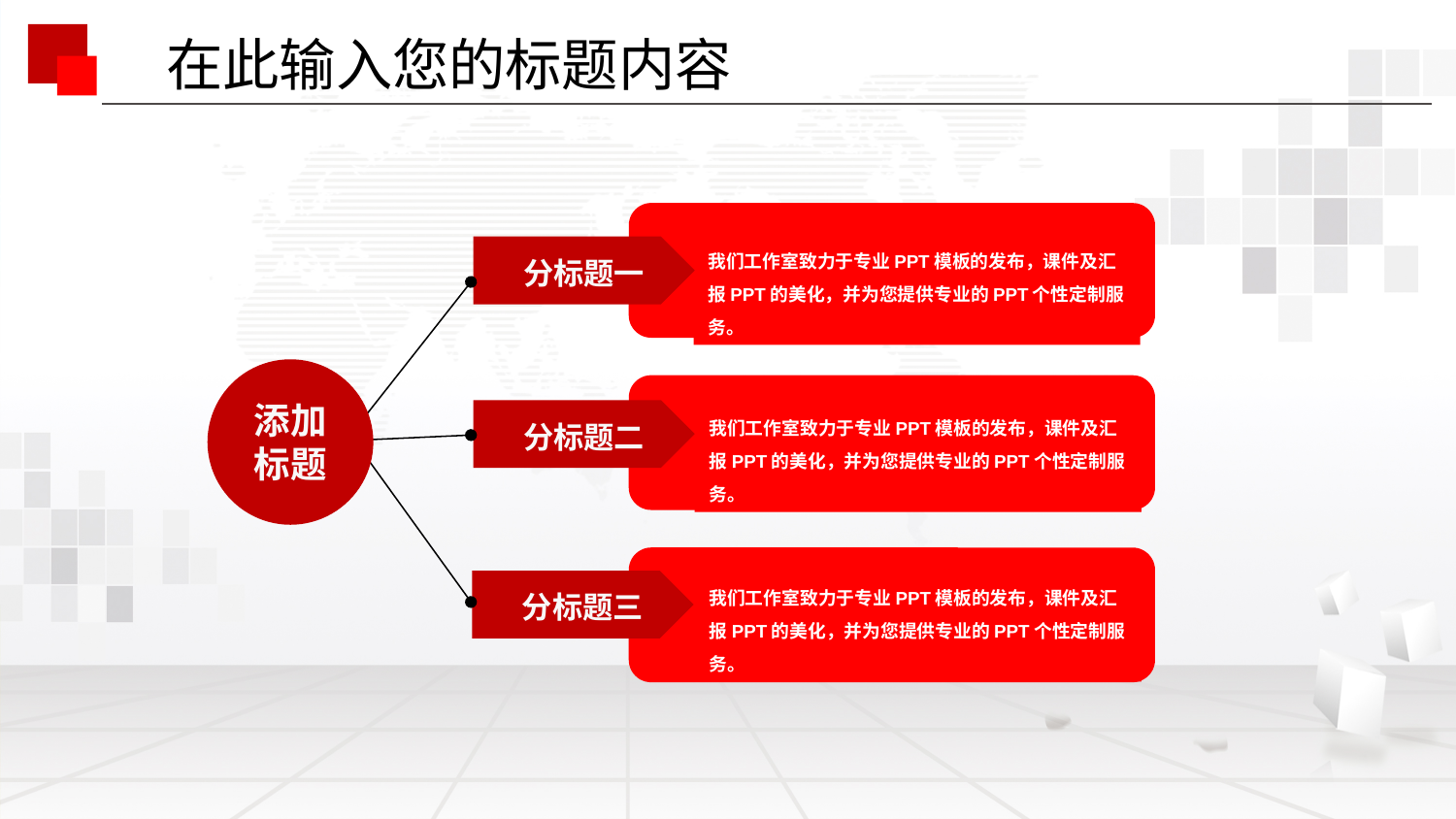

在此输入您的标题内容

我们工作室致力于专业PPT模板的发布，课件及汇报PPT的美化，并为您提供专业的PPT个性定制服务。
 分标题一

添加
标题

我们工作室致力于专业PPT模板的发布，课件及汇报PPT的美化，并为您提供专业的PPT个性定制服务。
 分标题二

我们工作室致力于专业PPT模板的发布，课件及汇报PPT的美化，并为您提供专业的PPT个性定制服务。
 分标题三